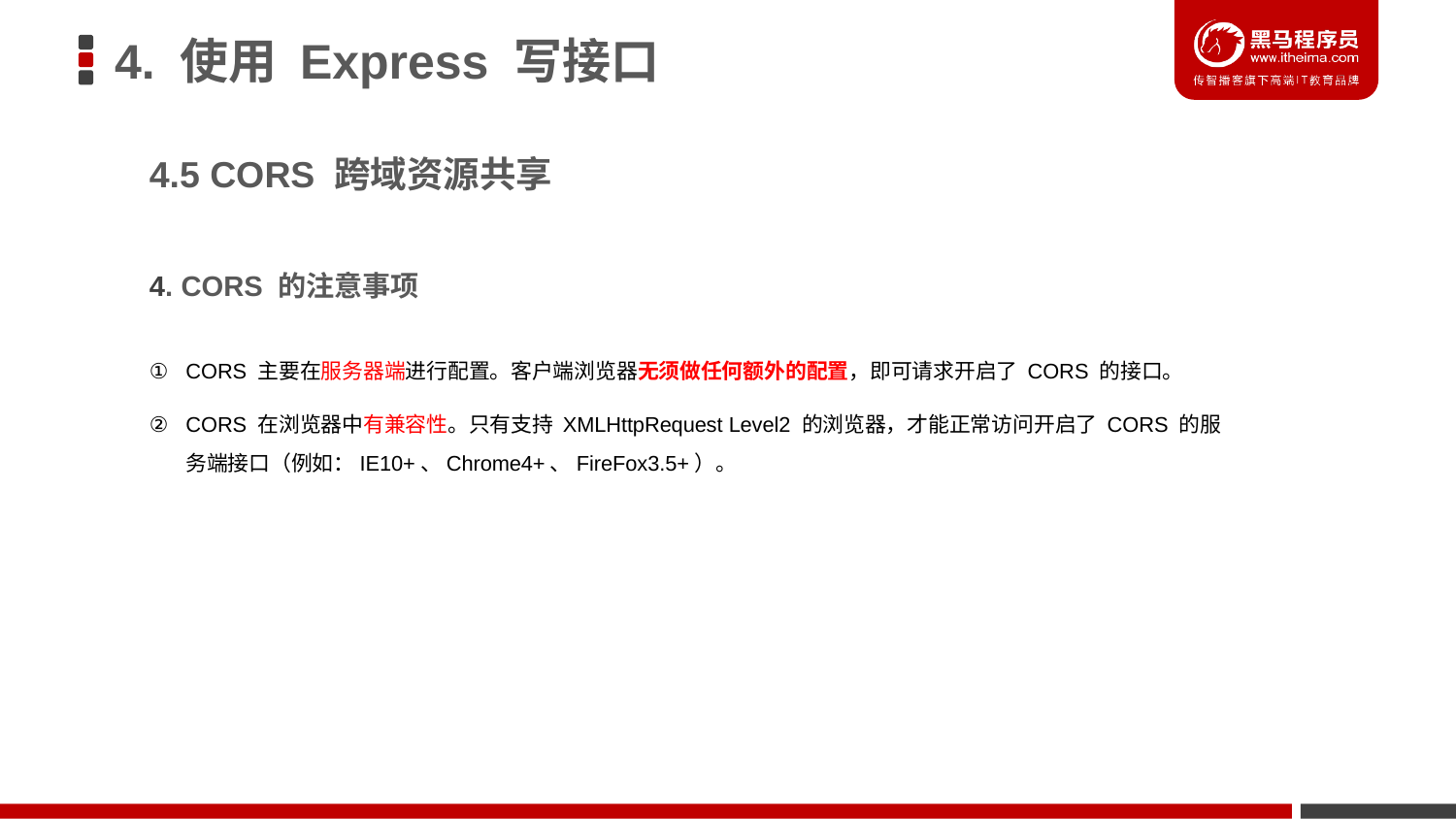

# 4. 使用 Express 写接口
4.5 CORS 跨域资源共享
4. CORS 的注意事项
CORS 主要在服务器端进行配置。客户端浏览器无须做任何额外的配置，即可请求开启了 CORS 的接口。
CORS 在浏览器中有兼容性。只有支持 XMLHttpRequest Level2 的浏览器，才能正常访问开启了 CORS 的服务端接口（例如：IE10+、Chrome4+、FireFox3.5+）。